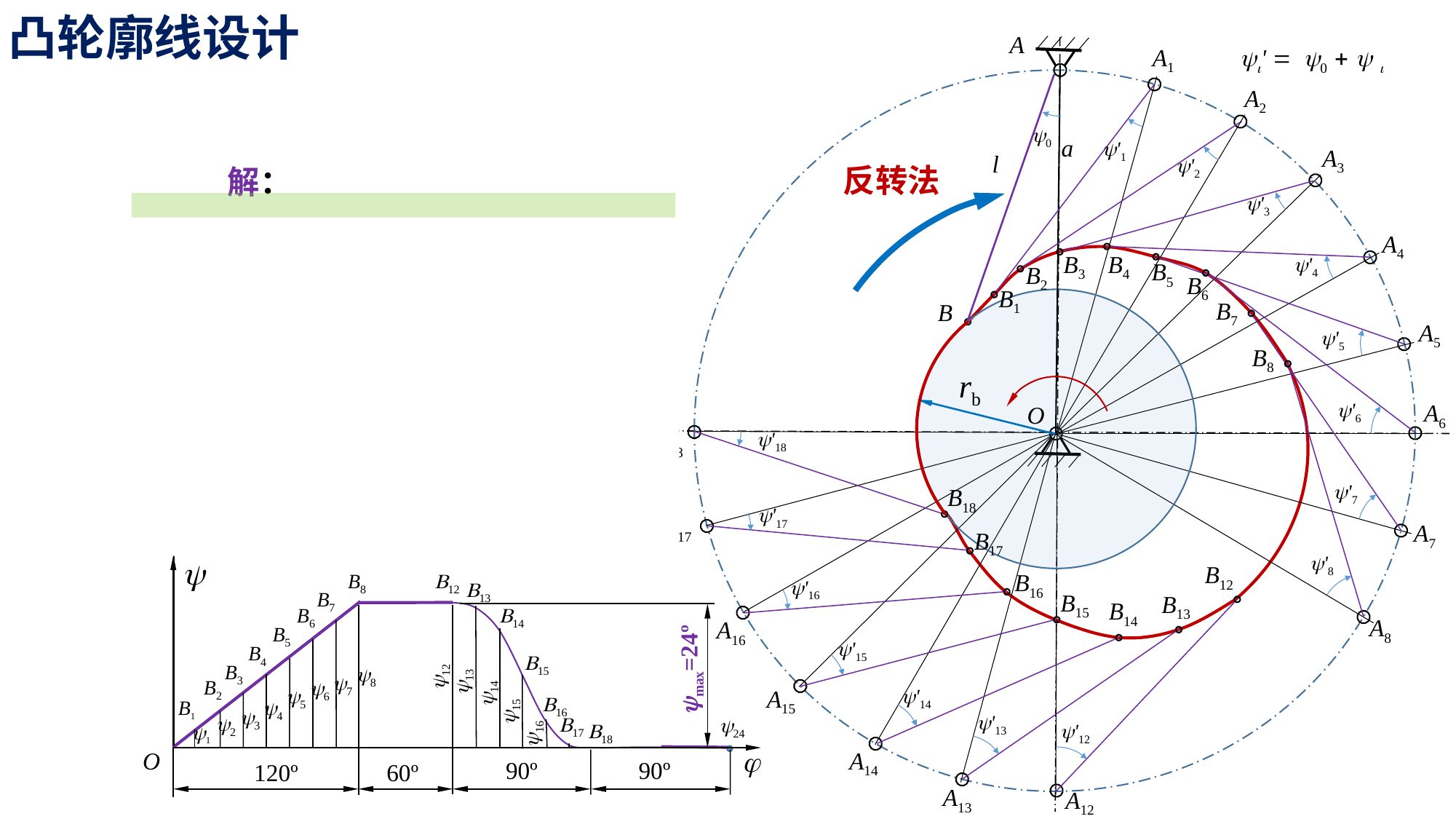

凸轮廓线设计

A

a
l

B

rb
O

ψ0
A1

ψι' = ψ0 + ψ ι

ψ'1

B1

B2

ψ'2
A2

B3
ψ'3
解：
A3

反转法

B4

ψ'4

A4

① 画基圆和从动件初始位置；
② 等分位移曲线；
③ 应用反转法确定A点反转后的各位置；
④ 逐点作图确定B1，B2，……等各点；
⑤ 光滑连接B0，B1，B2，……点，即
   得所要设计的凸轮廓线。

B5

ψ'5
B6

ψ'6

B7

ψ'7

A5

B8

ψ'8

ψ'18
B18

A6

A14

A18

A13
A12

A17

A7

B17

ψ'17

A16
A8

ψ

ϕ
O

90º
90º
120º
60º
B12

ψ'12

B16

ψ'16
A15

B8
Β12
Β13

ψ13
B13

ψ'13

B7
ψ7
B15

ψ'15

B14

ψ'14

B6
ψ6
Β14
ψ14
B5
ψ5
B4
ψ4
Β15
ψ15
ψmax=24º
B3
ψ3
ψ8
ψ12
B2
ψ2
Β16
ψ16
B1
ψ1
Β17
ψ24
Β18